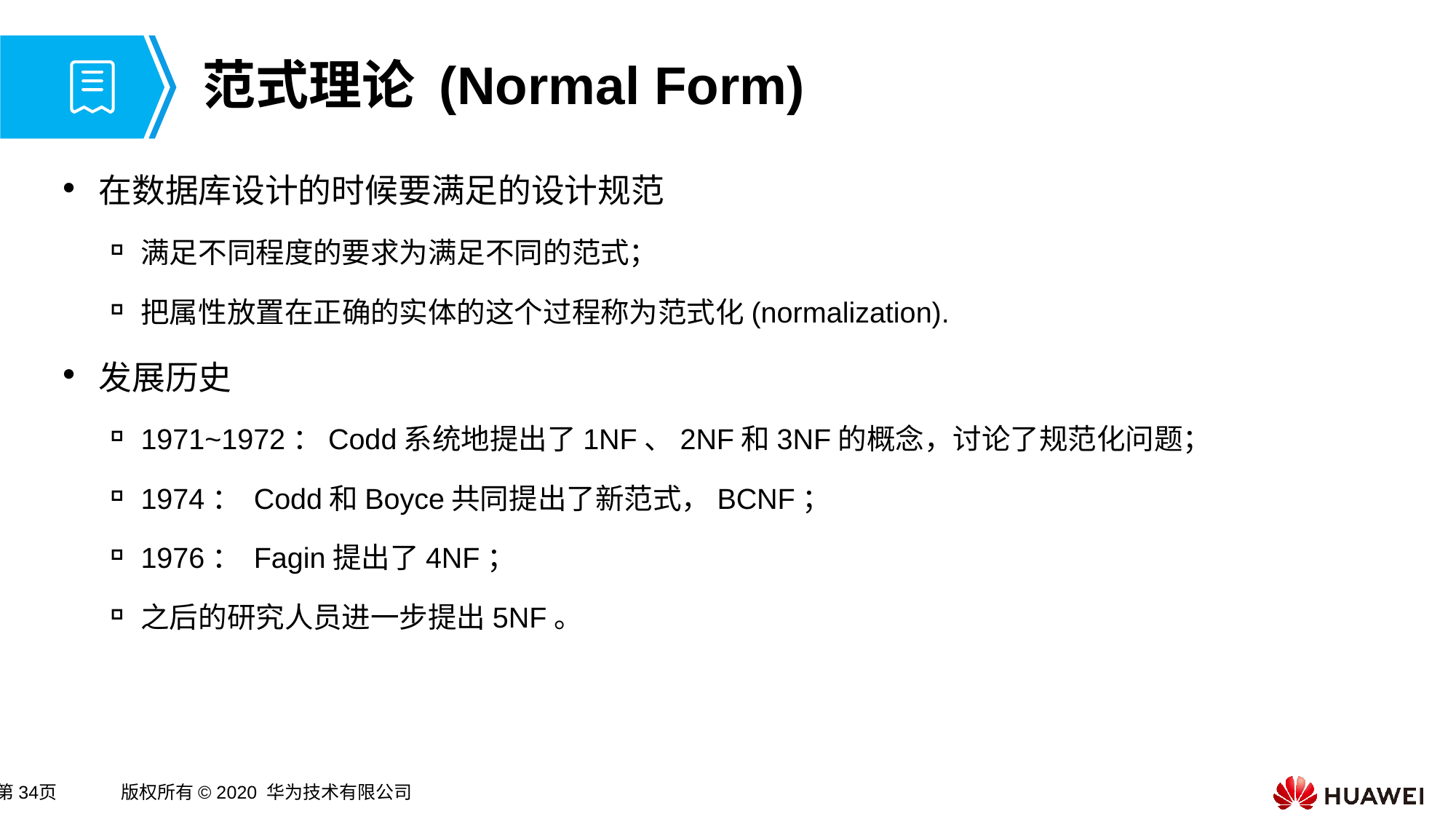

# 范式理论 (Normal Form)
在数据库设计的时候要满足的设计规范
满足不同程度的要求为满足不同的范式；
把属性放置在正确的实体的这个过程称为范式化(normalization).
发展历史
1971~1972：Codd系统地提出了1NF、2NF和3NF的概念，讨论了规范化问题；
1974： Codd和Boyce共同提出了新范式，BCNF；
1976： Fagin提出了4NF；
之后的研究人员进一步提出5NF。